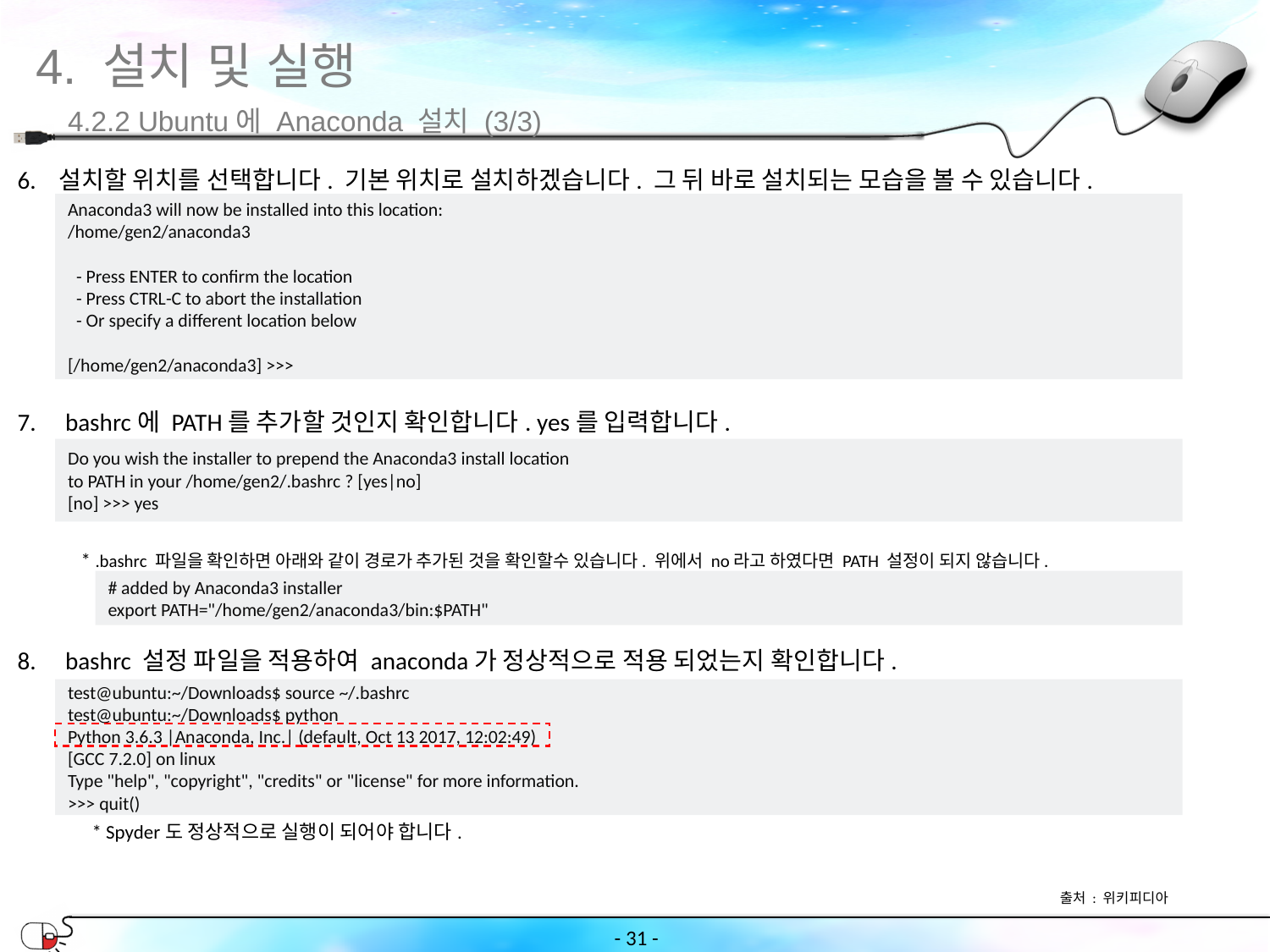

4. 설치 및 실행
4.2.2 Ubuntu에 Anaconda 설치 (3/3)
6.   설치할 위치를 선택합니다. 기본 위치로 설치하겠습니다. 그 뒤 바로 설치되는 모습을 볼 수 있습니다.

bashrc에 PATH를 추가할 것인지 확인합니다. yes를 입력합니다.

* .bashrc 파일을 확인하면 아래와 같이 경로가 추가된 것을 확인할수 있습니다. 위에서 no라고 하였다면 PATH 설정이 되지 않습니다.

bashrc 설정 파일을 적용하여 anaconda가 정상적으로 적용 되었는지 확인합니다.

Anaconda3 will now be installed into this location:
/home/gen2/anaconda3

  - Press ENTER to confirm the location
  - Press CTRL-C to abort the installation
  - Or specify a different location below

[/home/gen2/anaconda3] >>>
Do you wish the installer to prepend the Anaconda3 install location
to PATH in your /home/gen2/.bashrc ? [yes|no]
[no] >>> yes
# added by Anaconda3 installer
export PATH="/home/gen2/anaconda3/bin:$PATH"
test@ubuntu:~/Downloads$ source ~/.bashrc
test@ubuntu:~/Downloads$ python
Python 3.6.3 |Anaconda, Inc.| (default, Oct 13 2017, 12:02:49)
[GCC 7.2.0] on linux
Type "help", "copyright", "credits" or "license" for more information.
>>> quit()

* Spyder도 정상적으로 실행이 되어야 합니다.
출처 : 위키피디아
- 31 -